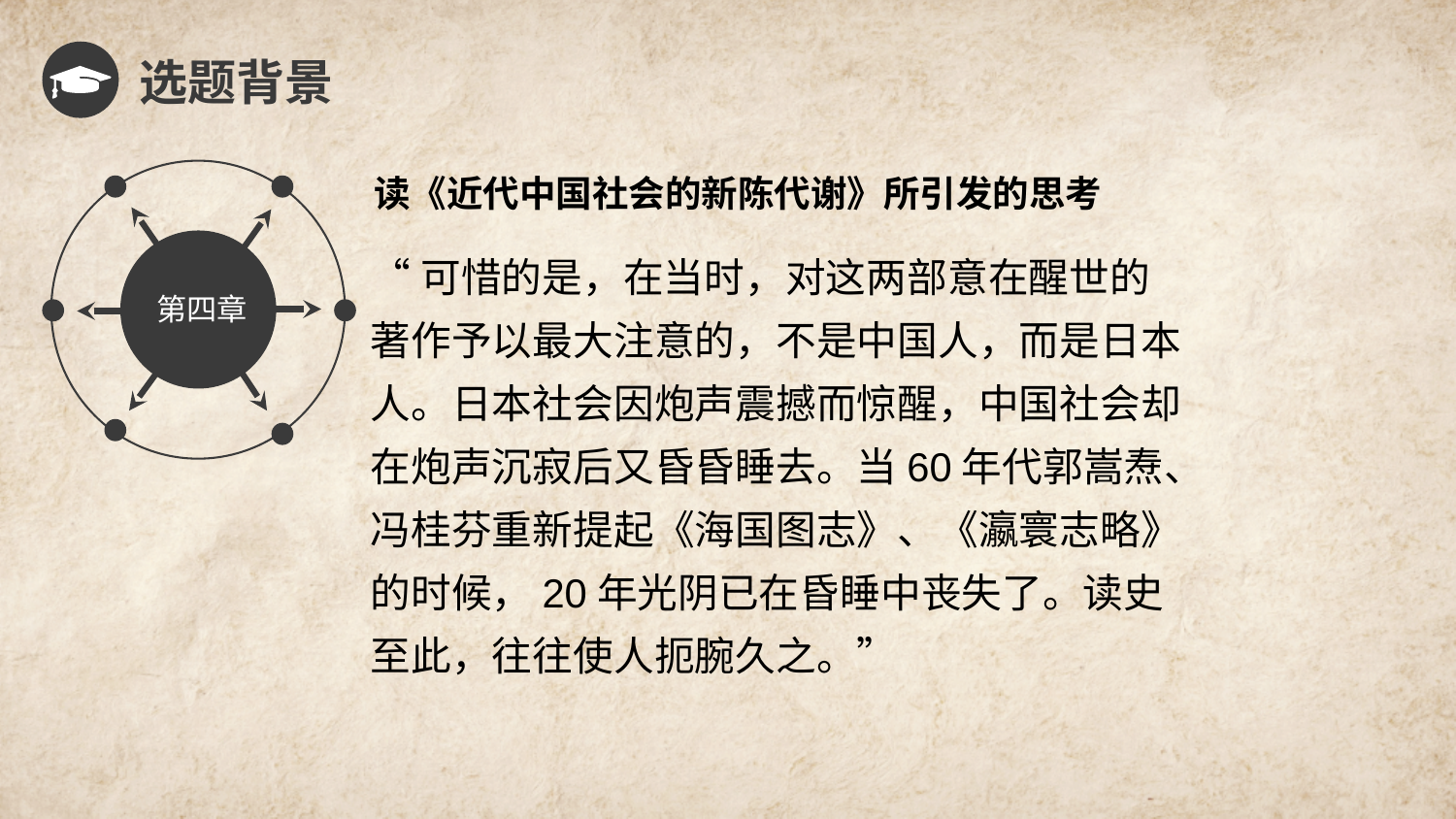

选题背景

读《近代中国社会的新陈代谢》所引发的思考
“可惜的是，在当时，对这两部意在醒世的著作予以最大注意的，不是中国人，而是日本人。日本社会因炮声震撼而惊醒，中国社会却在炮声沉寂后又昏昏睡去。当60年代郭嵩焘、冯桂芬重新提起《海国图志》、《瀛寰志略》的时候，20年光阴已在昏睡中丧失了。读史至此，往往使人扼腕久之。”

第四章